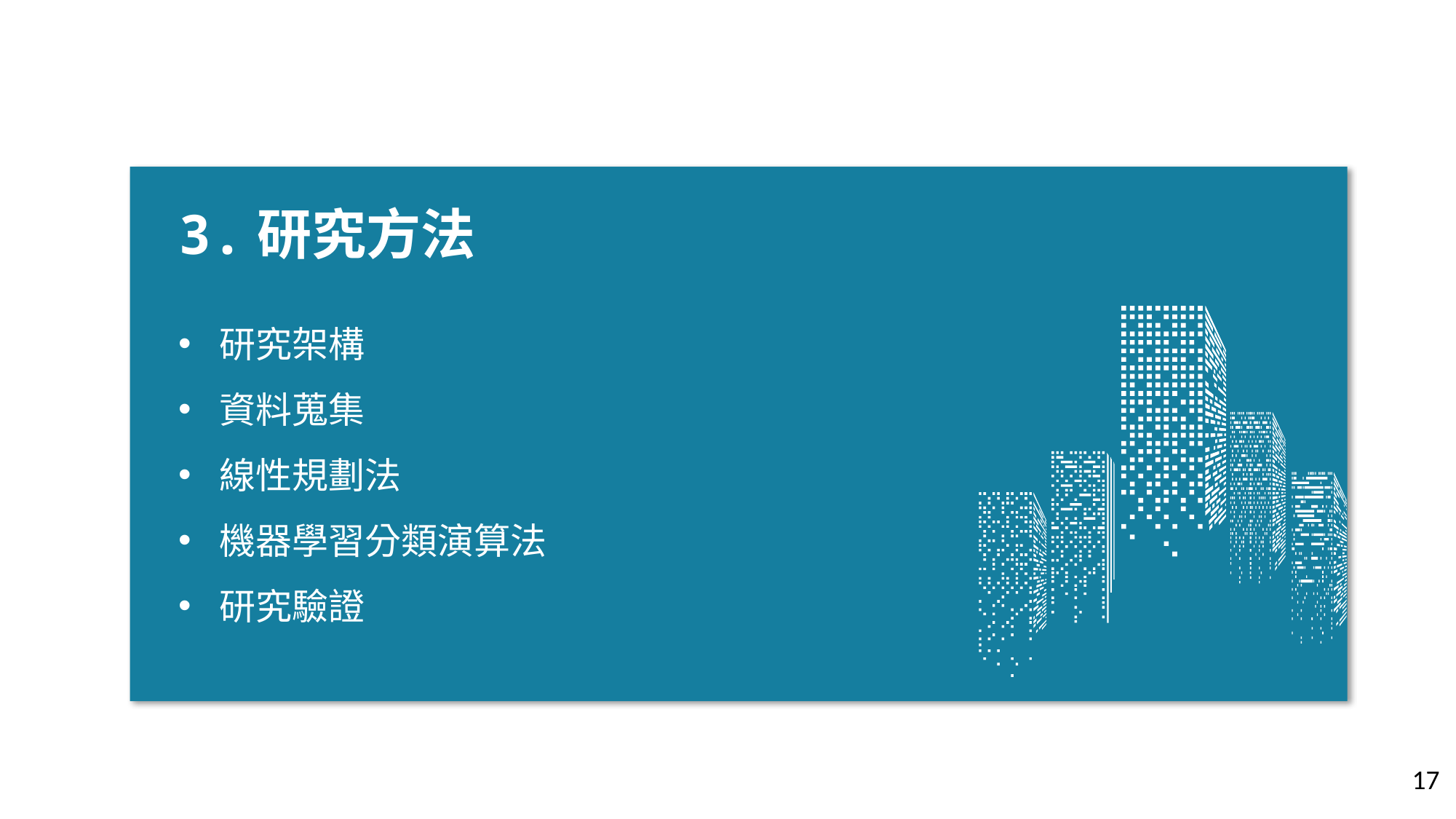

3.研究方法
研究架構
資料蒐集
線性規劃法
機器學習分類演算法
研究驗證

17